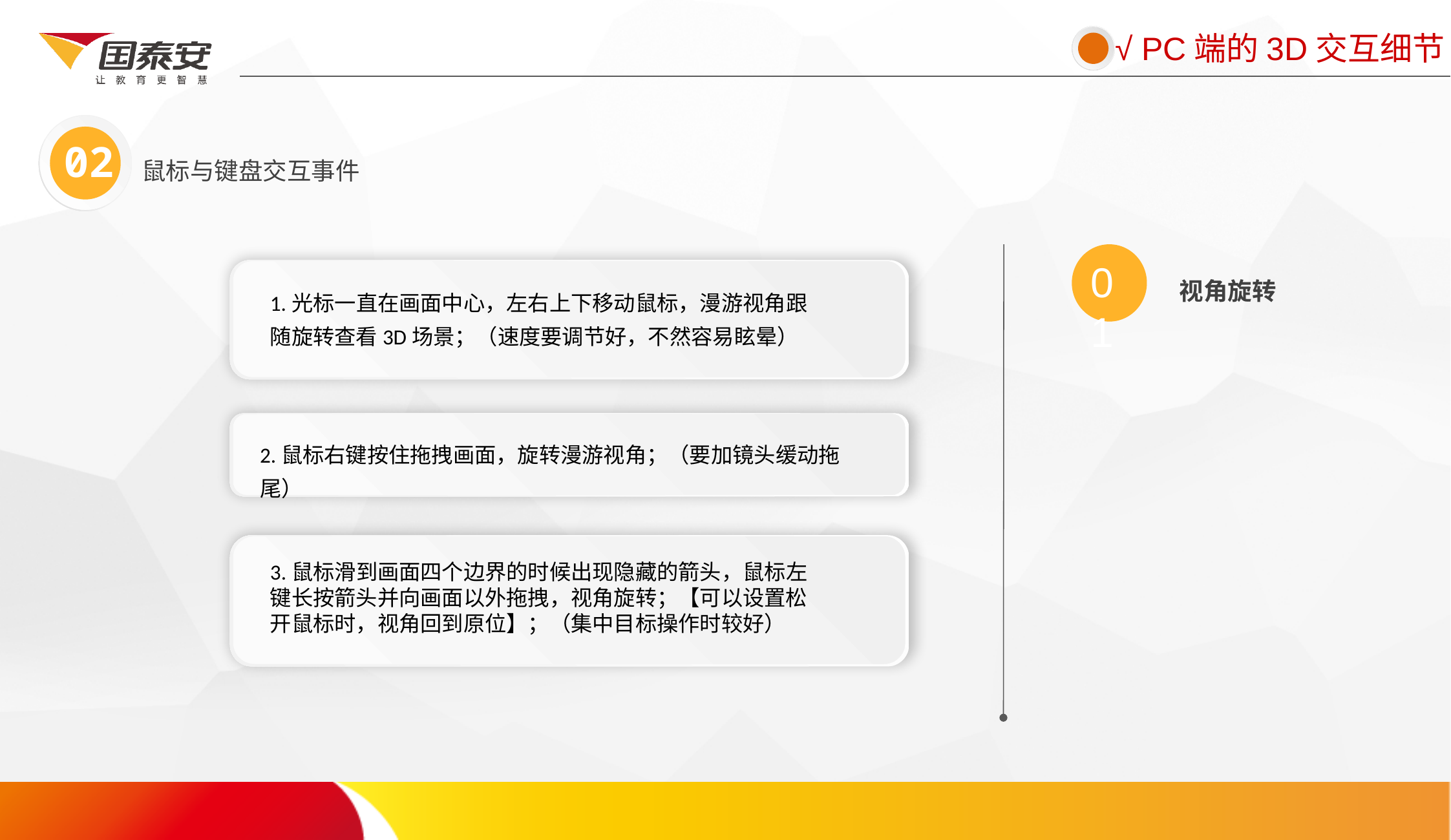

√ PC端的3D交互细节

02
鼠标与键盘交互事件

01
视角旋转

1.光标一直在画面中心，左右上下移动鼠标，漫游视角跟随旋转查看3D场景；（速度要调节好，不然容易眩晕）

2.鼠标右键按住拖拽画面，旋转漫游视角；（要加镜头缓动拖尾）

3.鼠标滑到画面四个边界的时候出现隐藏的箭头，鼠标左键长按箭头并向画面以外拖拽，视角旋转；【可以设置松开鼠标时，视角回到原位】；（集中目标操作时较好）